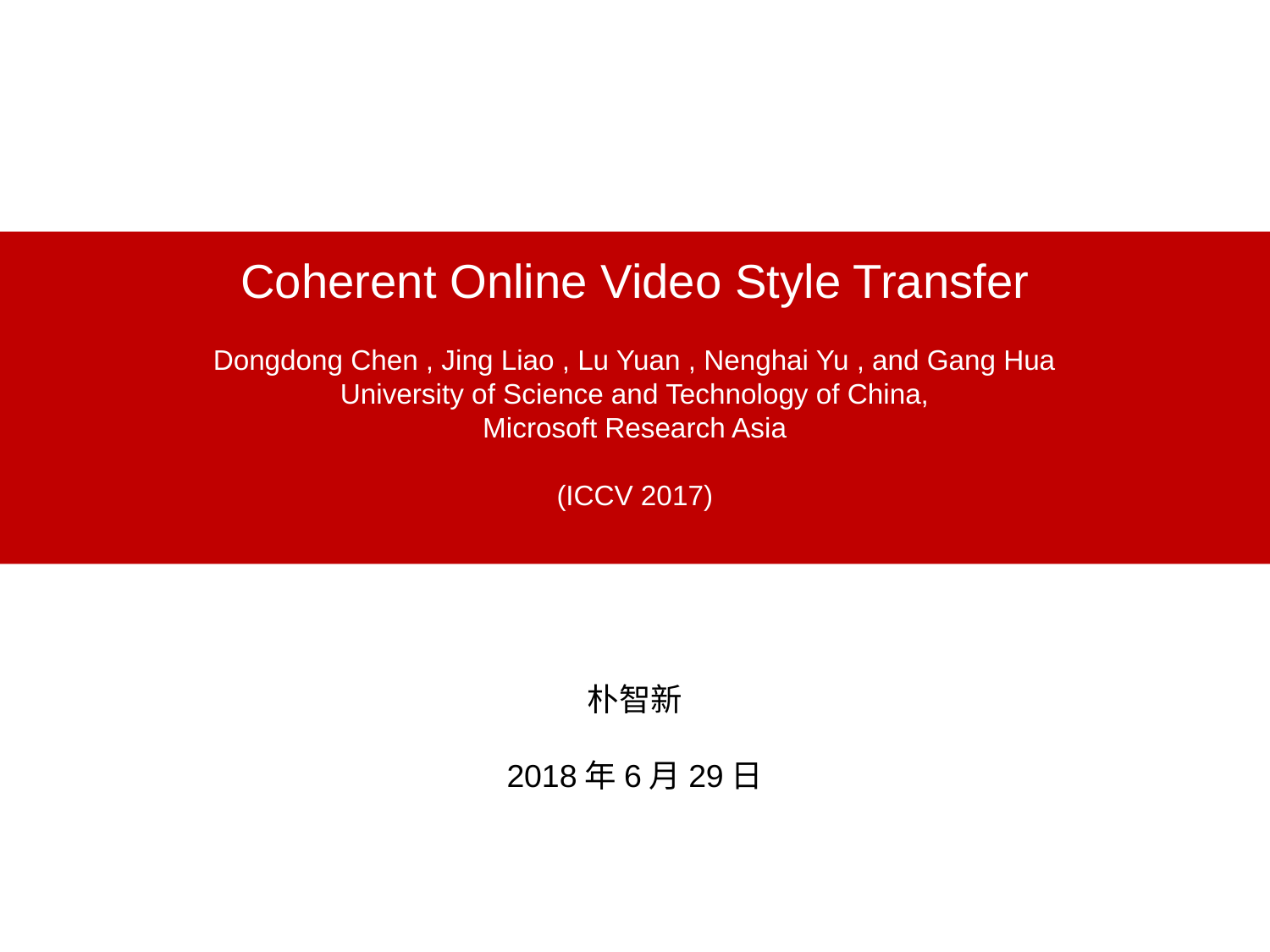

Coherent Online Video Style Transfer

Dongdong Chen , Jing Liao , Lu Yuan , Nenghai Yu , and Gang Hua
University of Science and Technology of China,
Microsoft Research Asia

(ICCV 2017)

朴智新

2018年6月29日